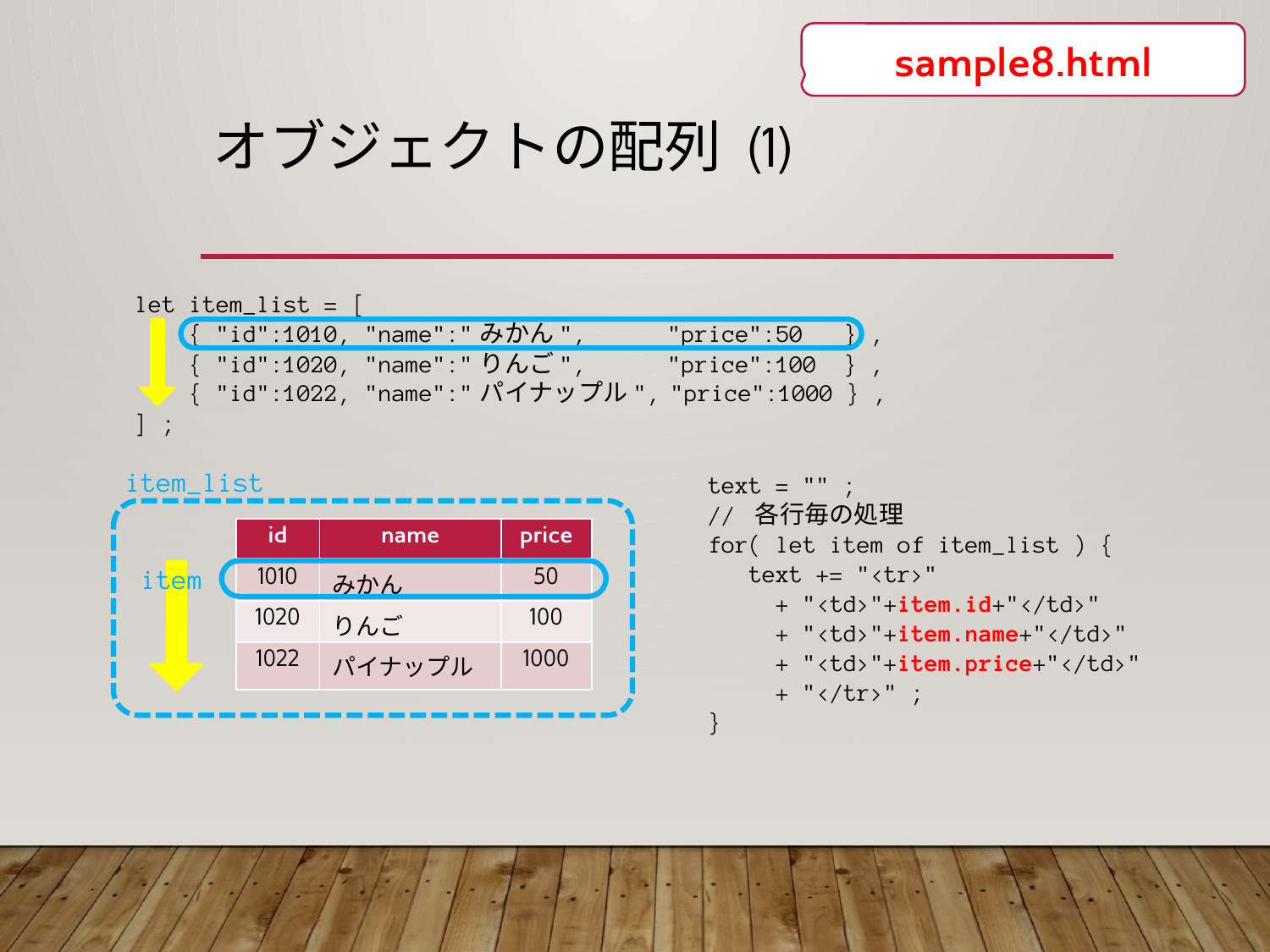

sample8.html
# オブジェクトの配列 (1)
let item_list = [
    { "id":1010, "name":"みかん",      "price":50   } ,
    { "id":1020, "name":"りんご",      "price":100  } ,
    { "id":1022, "name":"パイナップル", "price":1000 } ,
] ;

item_list
text = "" ;
// 各行毎の処理
for( let item of item_list ) {
   text += "<tr>"
     + "<td>"+item.id+"</td>"
     + "<td>"+item.name+"</td>"
     + "<td>"+item.price+"</td>"
     + "</tr>" ;
}

| id | name | price |
| --- | --- | --- |
| 1010 | みかん | 50 |
| 1020 | りんご | 100 |
| 1022 | パイナップル | 1000 |
item